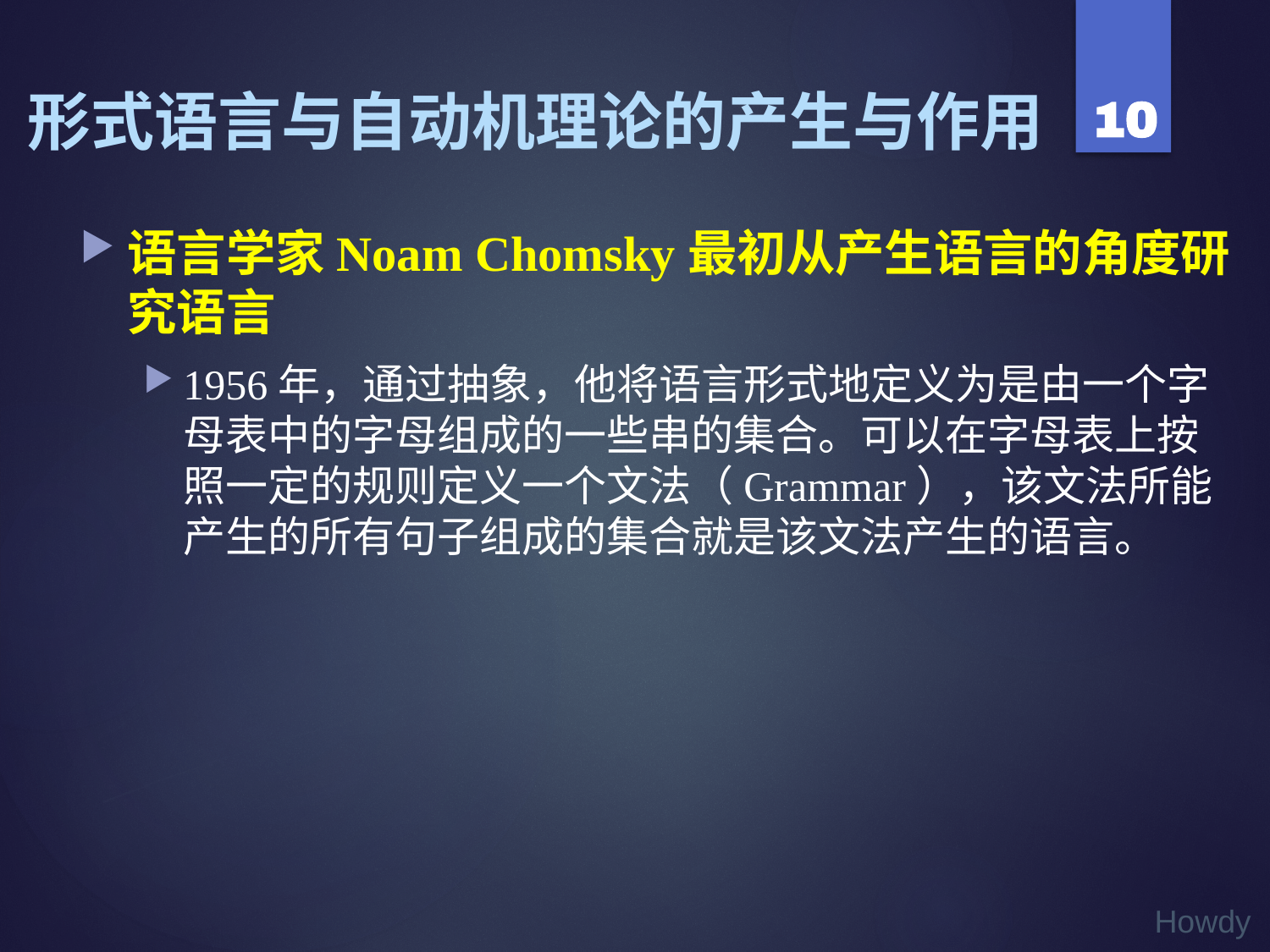

# 形式语言与自动机理论的产生与作用
语言学家Noam Chomsky最初从产生语言的角度研究语言
1956年，通过抽象，他将语言形式地定义为是由一个字母表中的字母组成的一些串的集合。可以在字母表上按照一定的规则定义一个文法（Grammar），该文法所能产生的所有句子组成的集合就是该文法产生的语言。